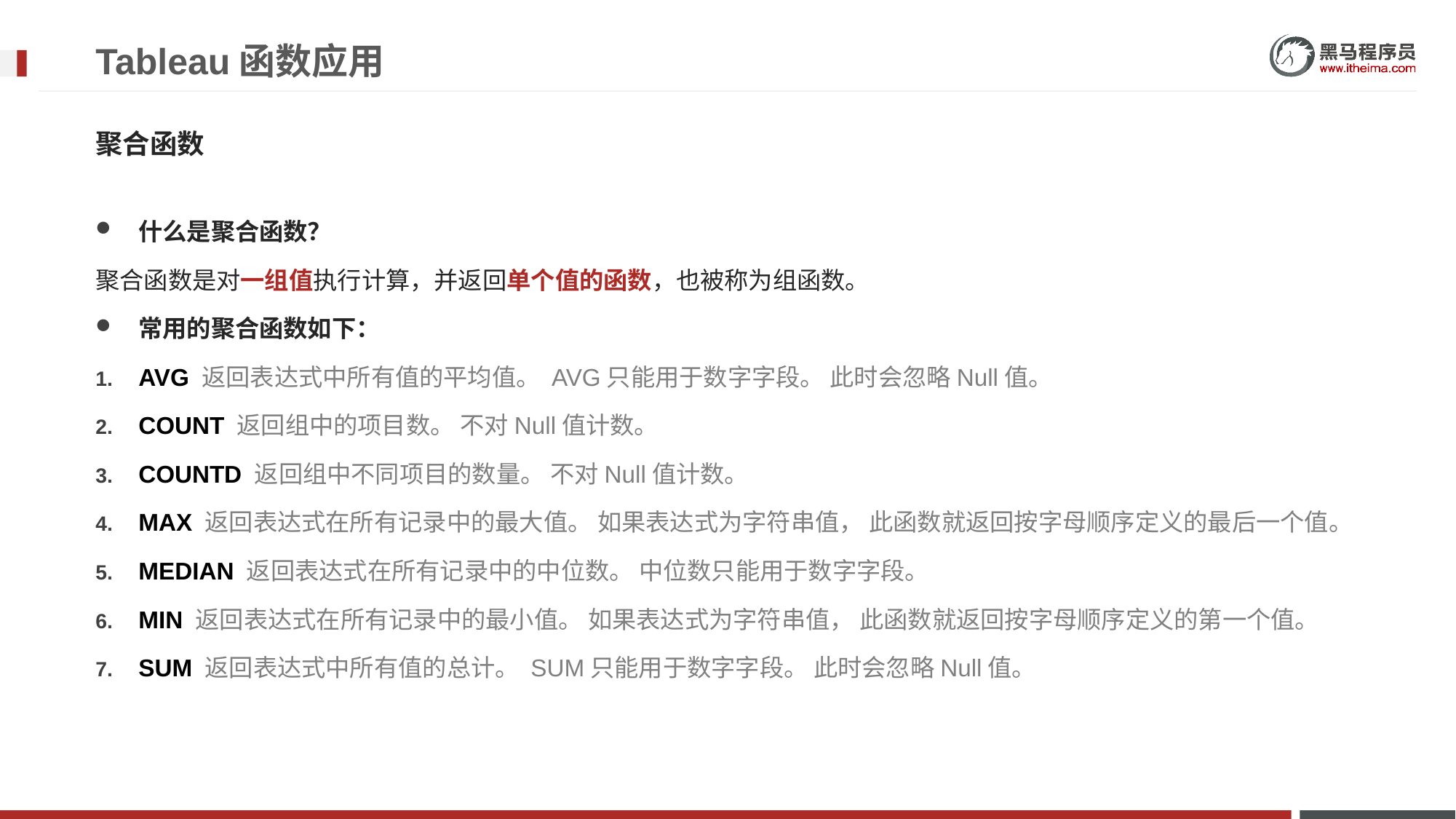

# Tableau函数应用
聚合函数
什么是聚合函数？
聚合函数是对一组值执行计算，并返回单个值的函数，也被称为组函数。
常用的聚合函数如下：
AVG 返回表达式中所有值的平均值。 AVG只能用于数字字段。 此时会忽略Null值。
COUNT 返回组中的项目数。 不对Null值计数。
COUNTD 返回组中不同项目的数量。 不对Null值计数。
MAX 返回表达式在所有记录中的最大值。 如果表达式为字符串值， 此函数就返回按字母顺序定义的最后一个值。
MEDIAN 返回表达式在所有记录中的中位数。 中位数只能用于数字字段。
MIN 返回表达式在所有记录中的最小值。 如果表达式为字符串值， 此函数就返回按字母顺序定义的第一个值。
SUM 返回表达式中所有值的总计。 SUM只能用于数字字段。 此时会忽略Null值。